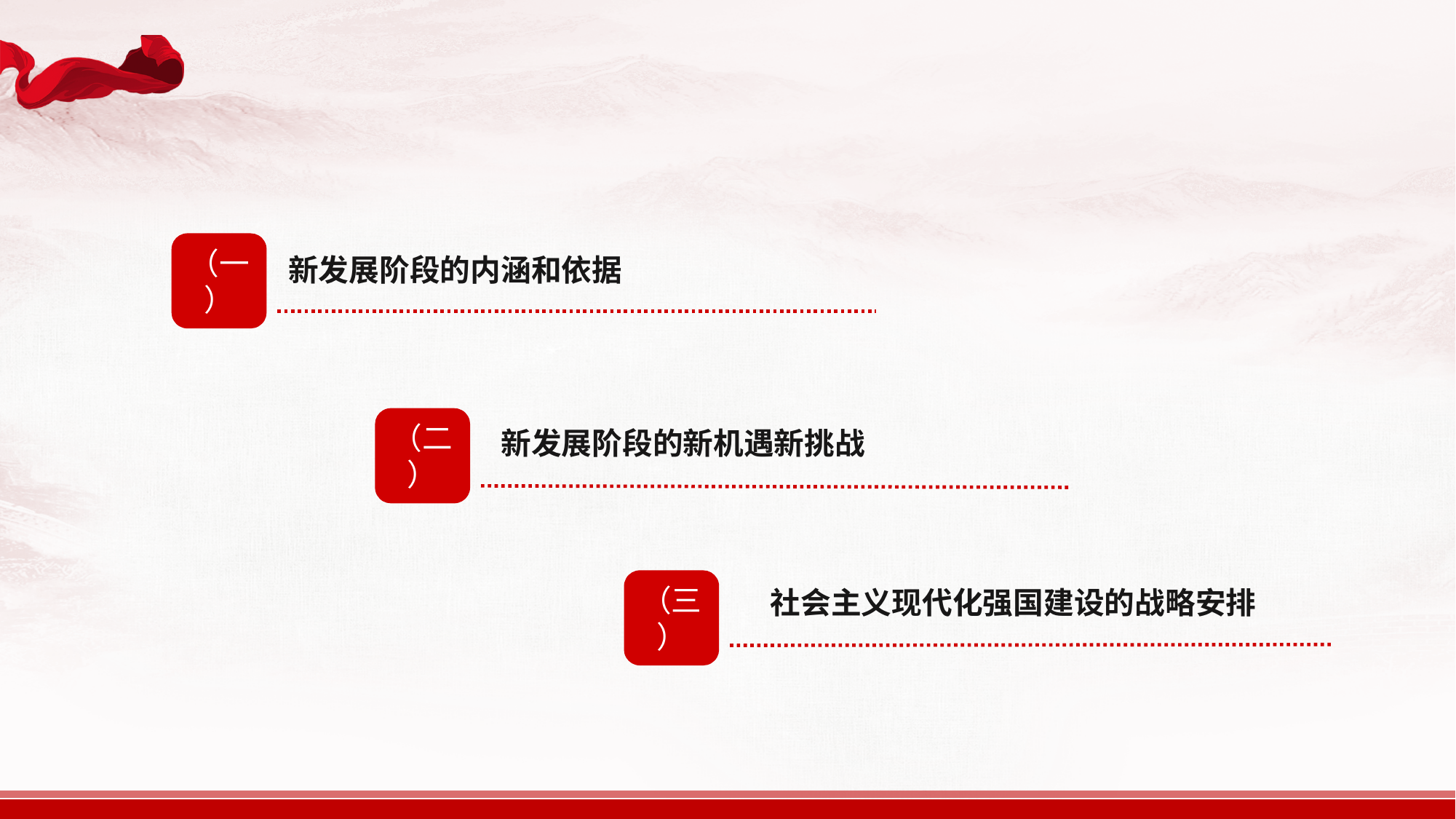

（一）
新发展阶段的内涵和依据
（二）
新发展阶段的新机遇新挑战
（三）
社会主义现代化强国建设的战略安排